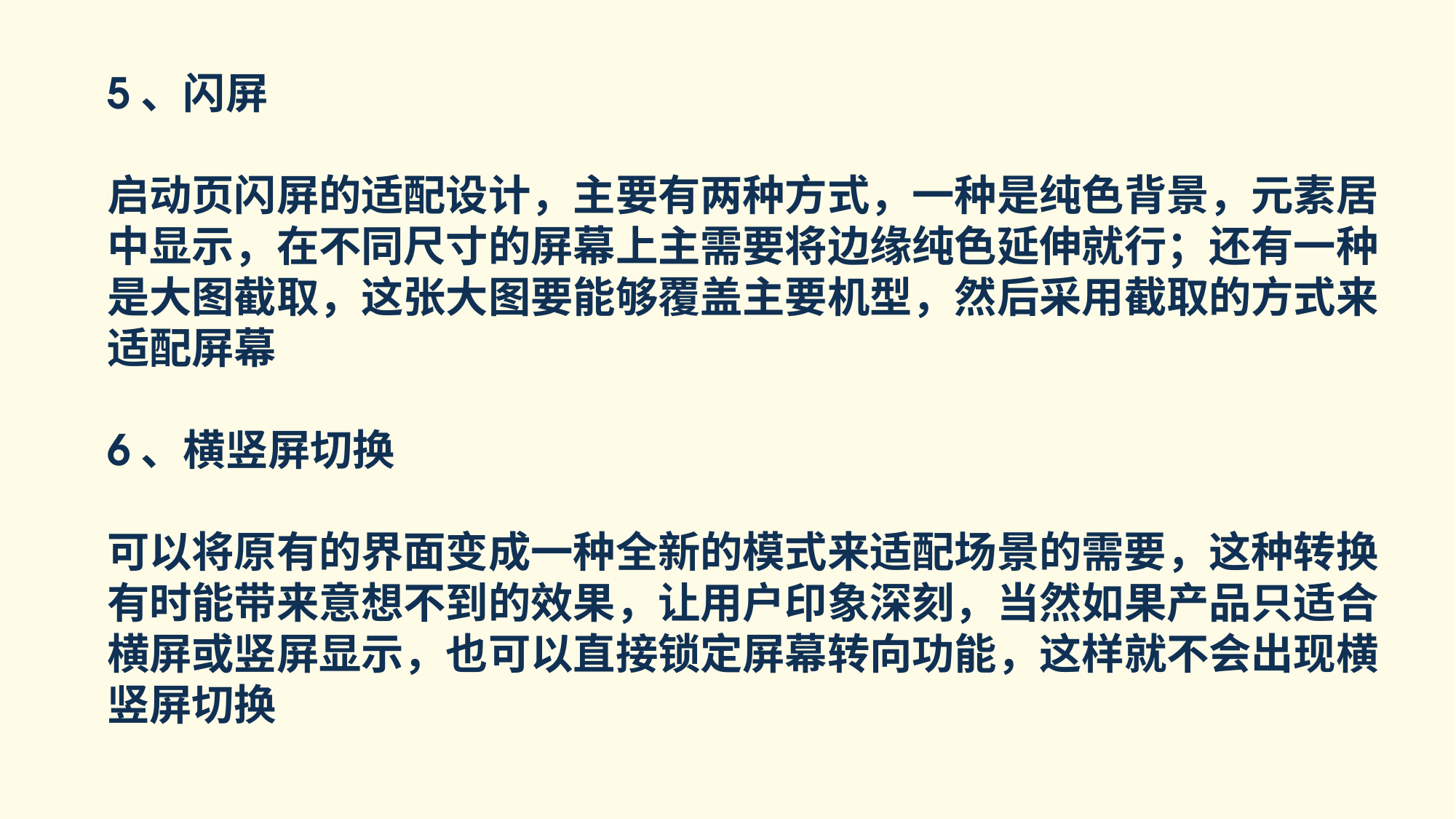

5、闪屏

启动页闪屏的适配设计，主要有两种方式，一种是纯色背景，元素居中显示，在不同尺寸的屏幕上主需要将边缘纯色延伸就行；还有一种是大图截取，这张大图要能够覆盖主要机型，然后采用截取的方式来适配屏幕

6、横竖屏切换

可以将原有的界面变成一种全新的模式来适配场景的需要，这种转换有时能带来意想不到的效果，让用户印象深刻，当然如果产品只适合横屏或竖屏显示，也可以直接锁定屏幕转向功能，这样就不会出现横竖屏切换